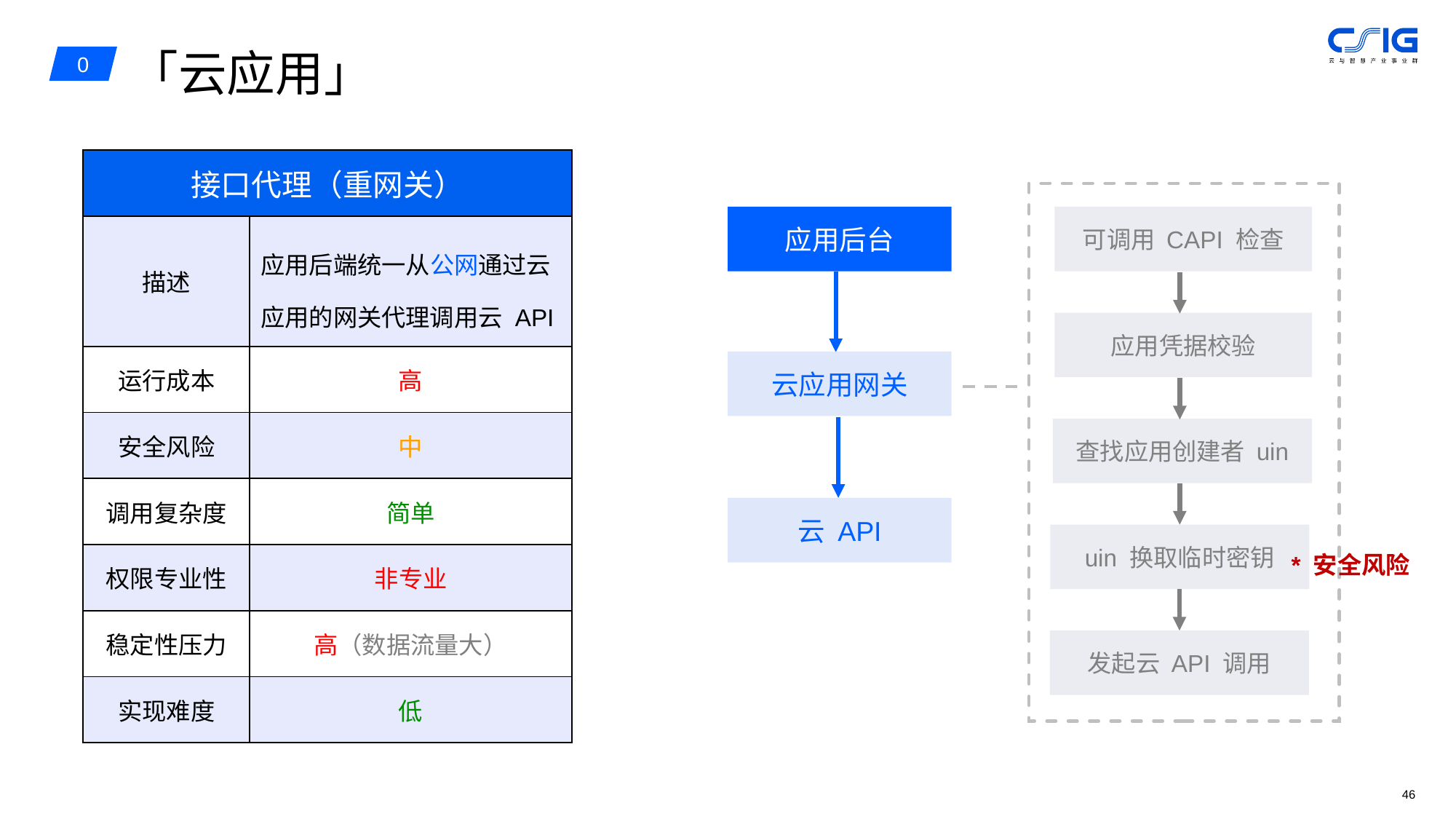

「云应用」
0
| 接口代理（重网关） | 接口代理（重网关） |
| --- | --- |
| 描述 | 应用后端统一从公网通过云应用的网关代理调用云 API |
| 运行成本 | 高 |
| 安全风险 | 中 |
| 调用复杂度 | 简单 |
| 权限专业性 | 非专业 |
| 稳定性压力 | 高（数据流量大） |
| 实现难度 | 低 |

应用后台
可调用 CAPI 检查
应用凭据校验
云应用网关
查找应用创建者 uin
云 API
uin 换取临时密钥
* 安全风险
发起云 API 调用
46